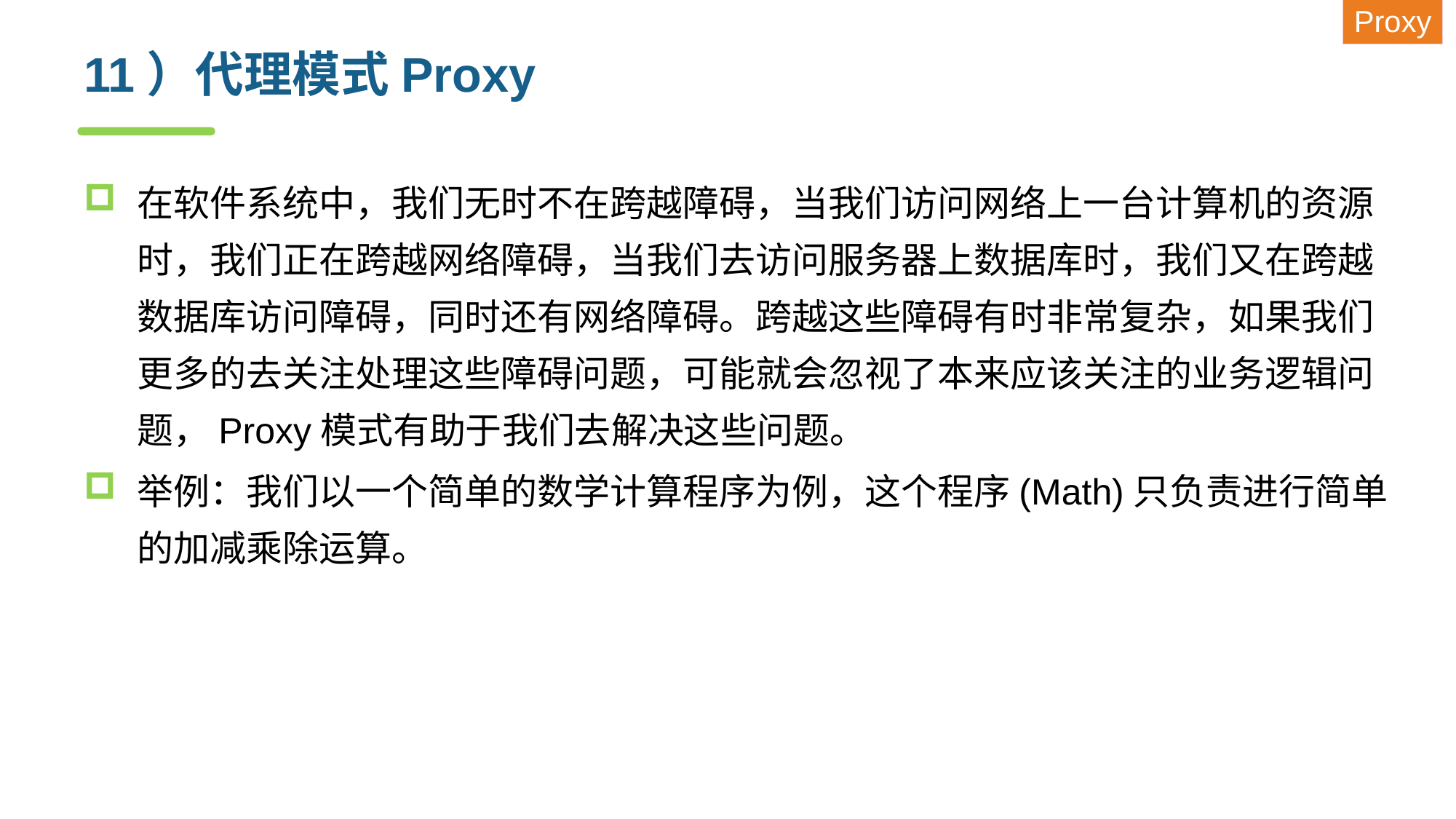

Proxy
# 11）代理模式Proxy
在软件系统中，我们无时不在跨越障碍，当我们访问网络上一台计算机的资源时，我们正在跨越网络障碍，当我们去访问服务器上数据库时，我们又在跨越数据库访问障碍，同时还有网络障碍。跨越这些障碍有时非常复杂，如果我们更多的去关注处理这些障碍问题，可能就会忽视了本来应该关注的业务逻辑问题，Proxy模式有助于我们去解决这些问题。
举例：我们以一个简单的数学计算程序为例，这个程序(Math)只负责进行简单的加减乘除运算。
127